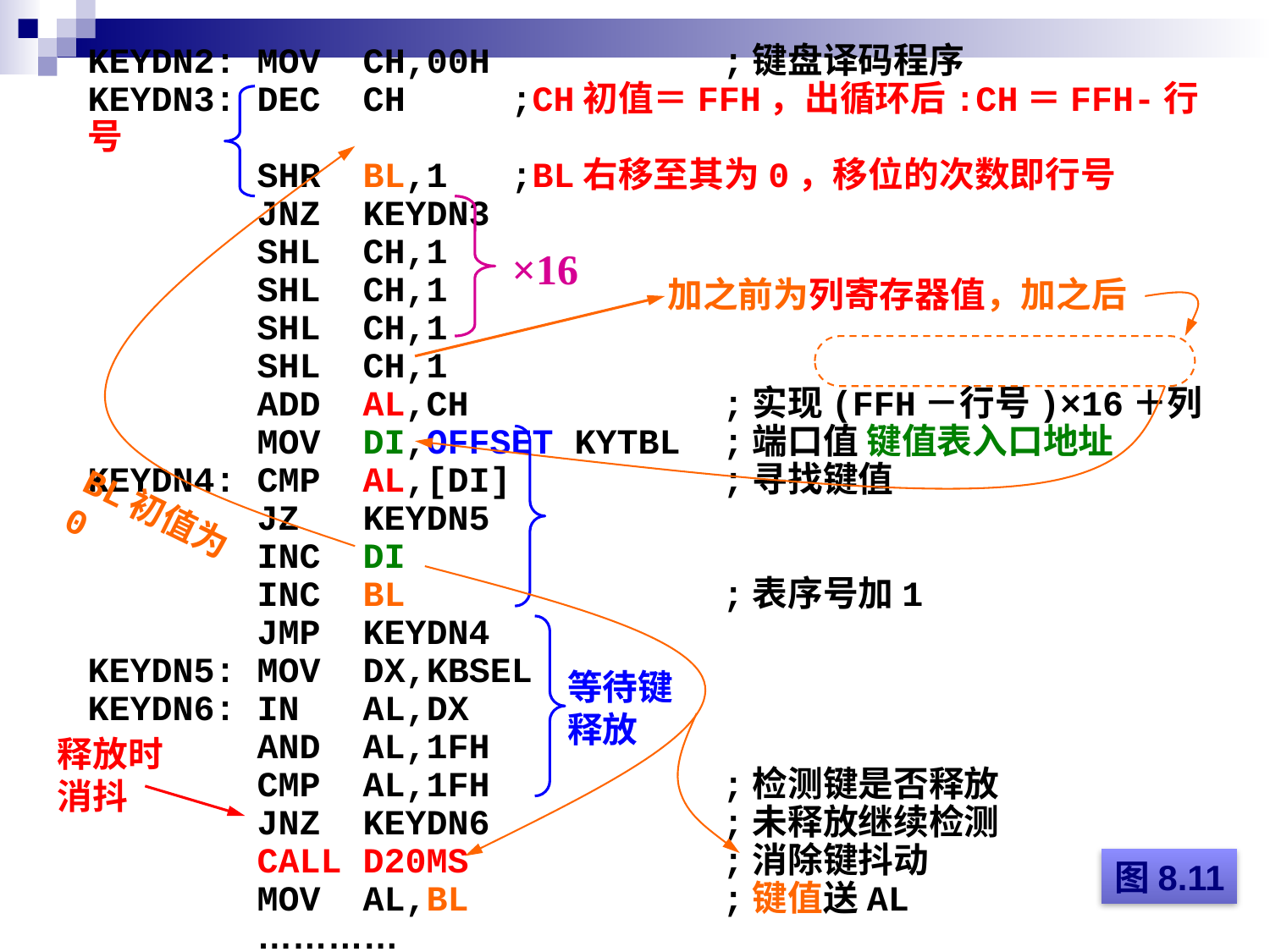

KEYDN2: MOV  CH,00H		;键盘译码程序
KEYDN3: DEC  CH	  ;CH初值＝FFH，出循环后:CH＝FFH-行号
        SHR  BL,1	  ;BL右移至其为0，移位的次数即行号
        JNZ  KEYDN3
        SHL  CH,1
        SHL  CH,1
        SHL  CH,1
        SHL  CH,1
        ADD  AL,CH		;实现(FFH－行号)×16＋列
        MOV  DI,OFFSET KYTBL	;端口值 键值表入口地址
KEYDN4: CMP  AL,[DI]		;寻找键值
        JZ   KEYDN5
        INC  DI
        INC  BL			;表序号加1
        JMP  KEYDN4
KEYDN5: MOV  DX,KBSEL
KEYDN6: IN   AL,DX
        AND  AL,1FH
        CMP  AL,1FH		;检测键是否释放
        JNZ  KEYDN6		;未释放继续检测
        CALL D20MS		;消除键抖动
        MOV  AL,BL		;键值送AL
        …………

×16
加之前为列寄存器值，加之后

BL初值为0

等待键释放

释放时消抖

图8.11